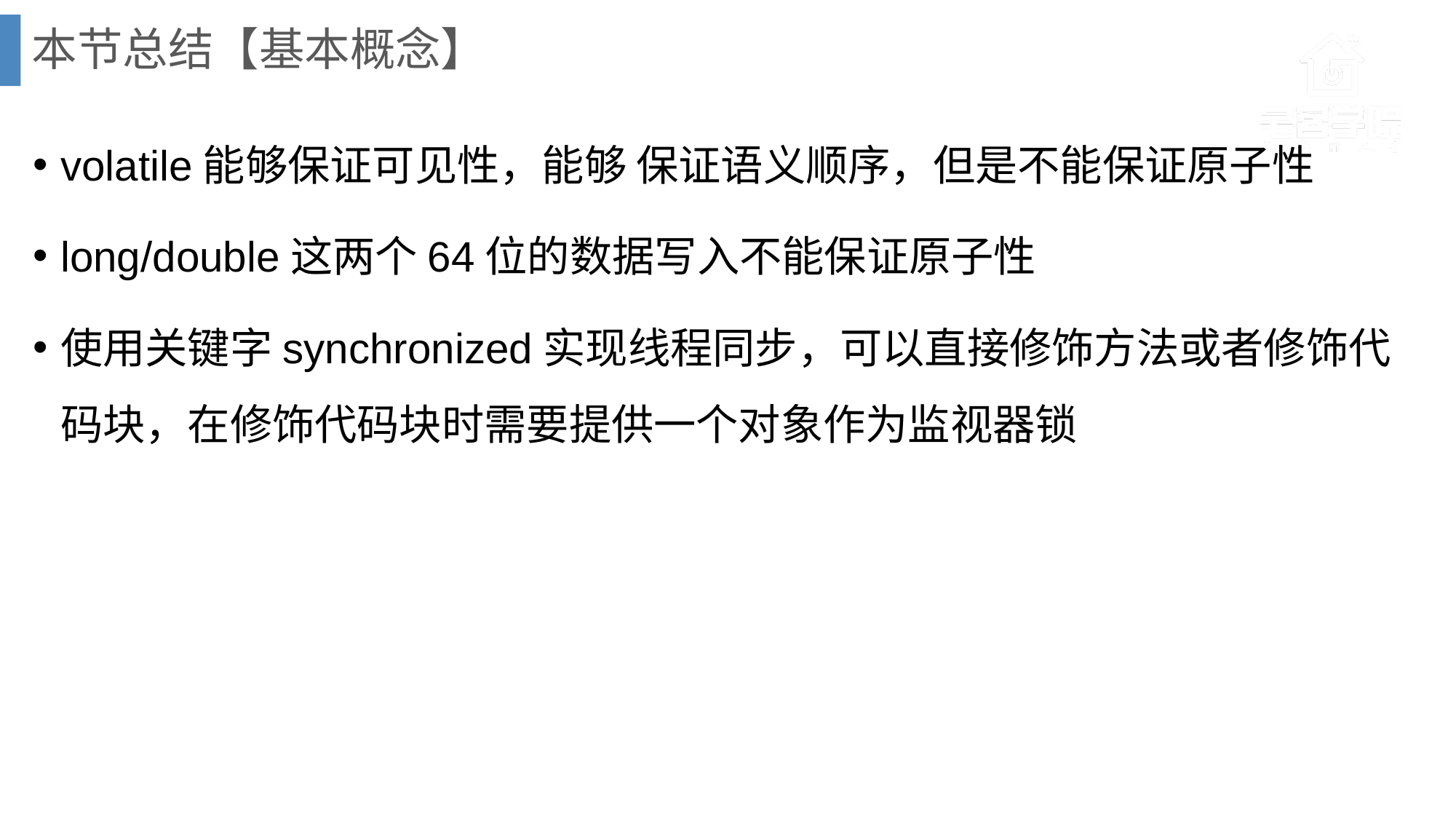

# 本节总结【基本概念】
volatile能够保证可见性，能够 保证语义顺序，但是不能保证原子性
long/double这两个64位的数据写入不能保证原子性
使用关键字synchronized实现线程同步，可以直接修饰方法或者修饰代码块，在修饰代码块时需要提供一个对象作为监视器锁